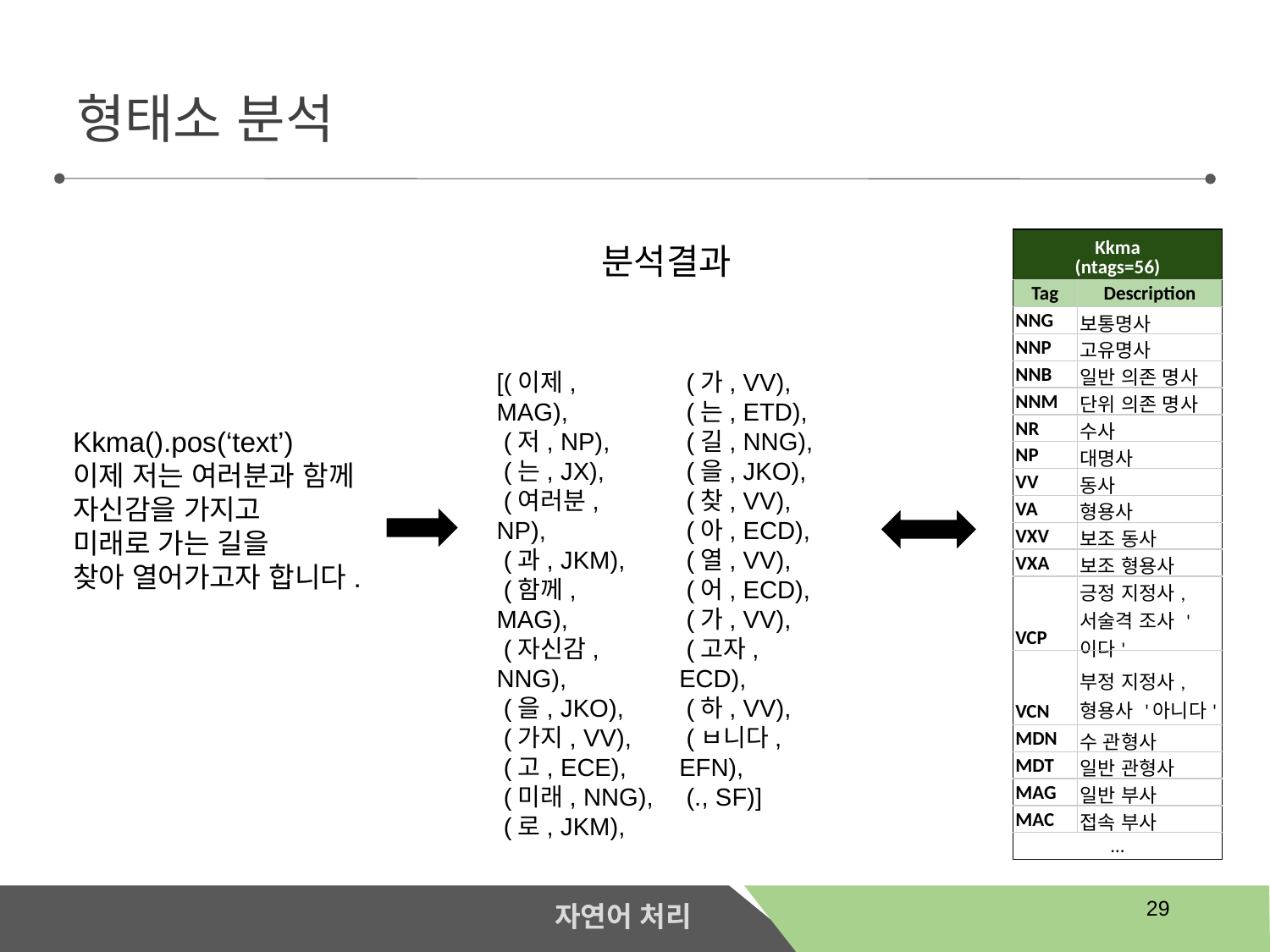

형태소 분석
| Kkma (ntags=56) |  |
| --- | --- |
| Tag | Description |
| NNG | 보통명사 |
| NNP | 고유명사 |
| NNB | 일반 의존 명사 |
| NNM | 단위 의존 명사 |
| NR | 수사 |
| NP | 대명사 |
| VV | 동사 |
| VA | 형용사 |
| VXV | 보조 동사 |
| VXA | 보조 형용사 |
| VCP | 긍정 지정사, 서술격 조사 '이다' |
| VCN | 부정 지정사, 형용사 '아니다' |
| MDN | 수 관형사 |
| MDT | 일반 관형사 |
| MAG | 일반 부사 |
| MAC | 접속 부사 |
| … |  |
분석결과
 (가, VV),
 (는, ETD),
 (길, NNG),
 (을, JKO),
 (찾, VV),
 (아, ECD),
 (열, VV),
 (어, ECD),
 (가, VV),
 (고자, ECD),
 (하, VV),
 (ㅂ니다, EFN),
 (., SF)]
[(이제, MAG),
 (저, NP),
 (는, JX),
 (여러분, NP),
 (과, JKM),
 (함께, MAG),
 (자신감, NNG),
 (을, JKO),
 (가지, VV),
 (고, ECE),
 (미래, NNG),
 (로, JKM),
Kkma().pos(‘text’)
이제 저는 여러분과 함께
자신감을 가지고
미래로 가는 길을
찾아 열어가고자 합니다.

29

자연어 처리